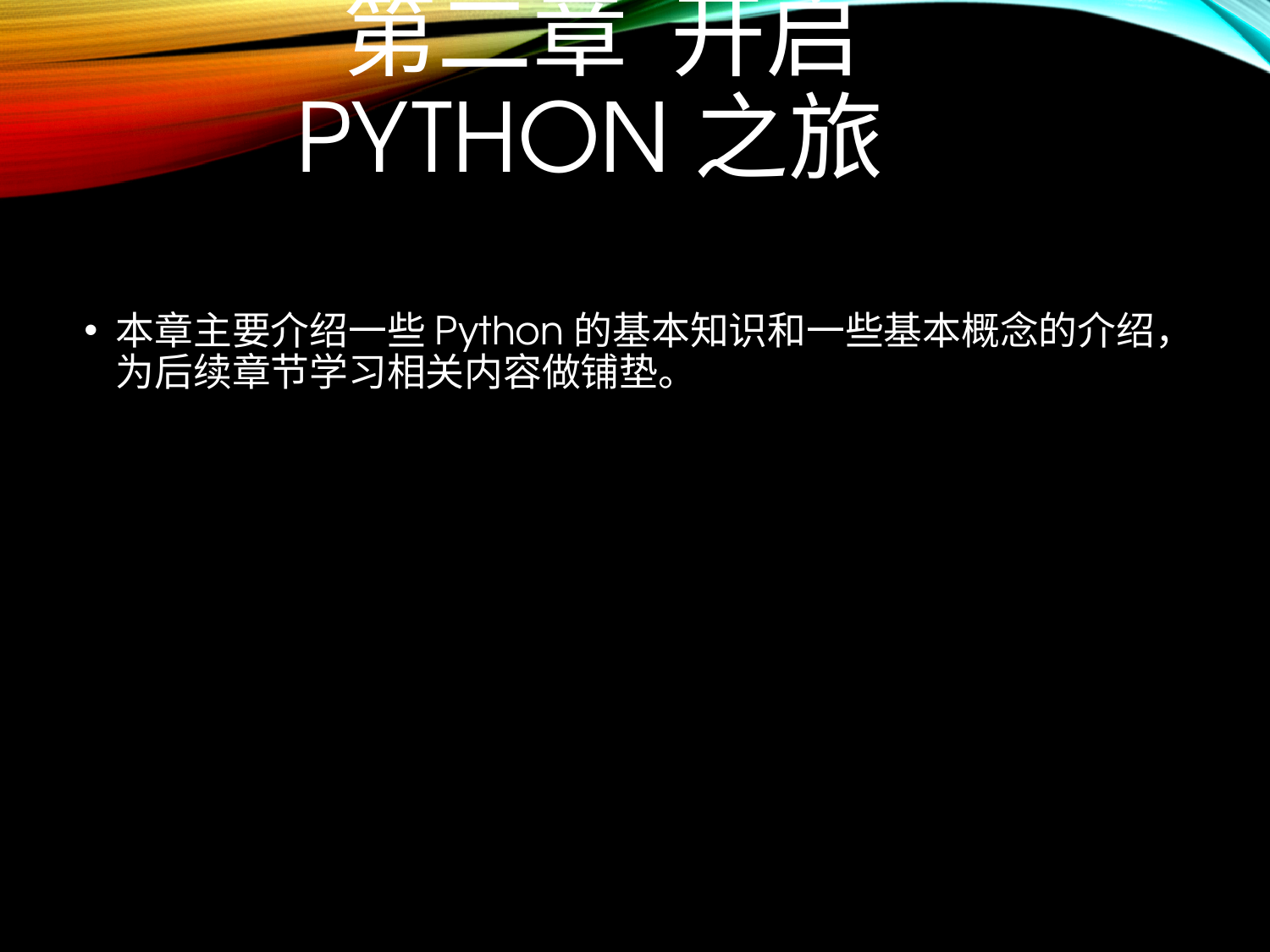

# 第二章  开启Python之旅
本章主要介绍一些Python的基本知识和一些基本概念的介绍，为后续章节学习相关内容做铺垫。